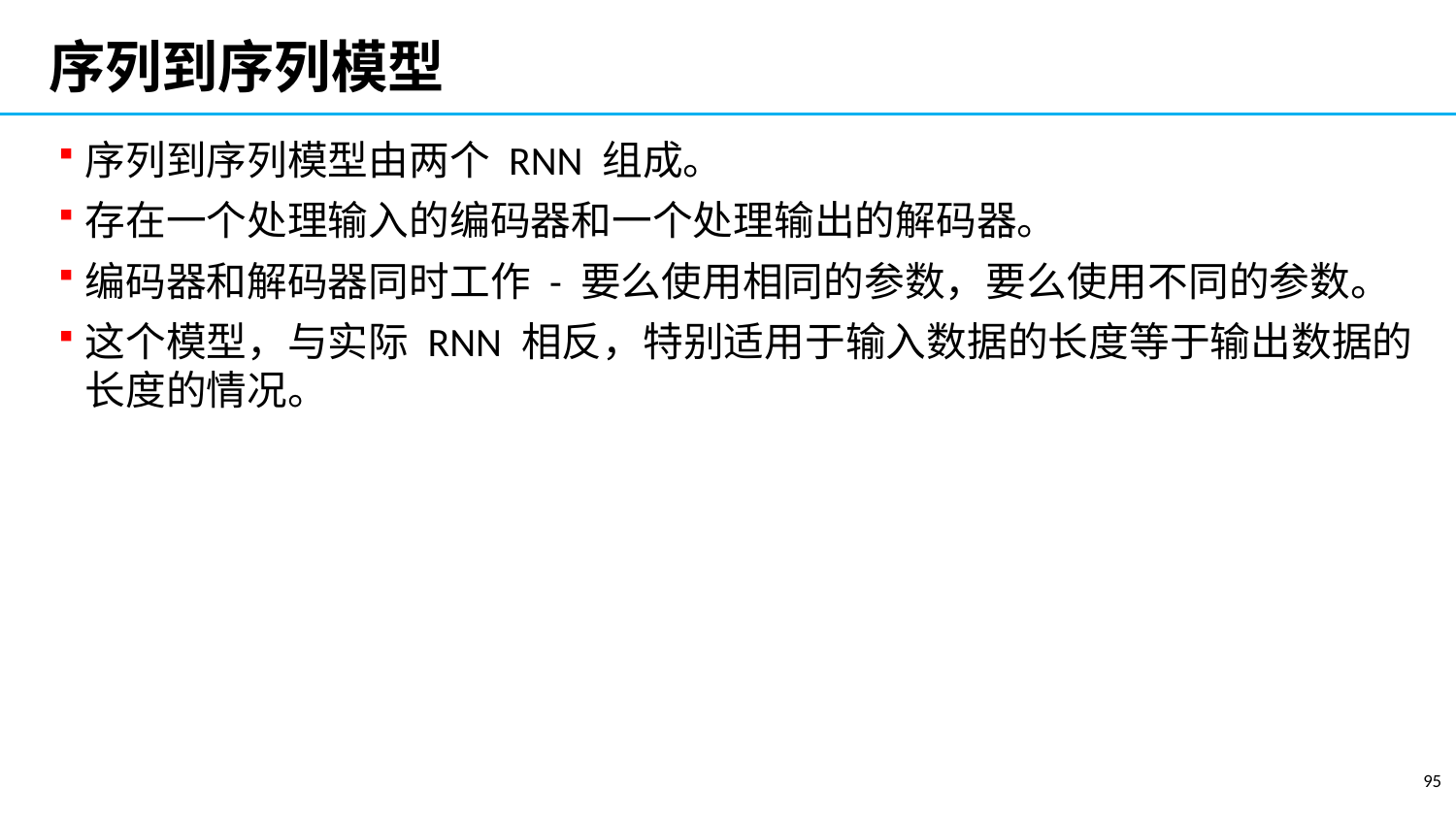

# 序列到序列模型

序列到序列模型由两个 RNN 组成。
存在一个处理输入的编码器和一个处理输出的解码器。
编码器和解码器同时工作 - 要么使用相同的参数，要么使用不同的参数。
这个模型，与实际 RNN 相反，特别适用于输入数据的长度等于输出数据的长度的情况。
95